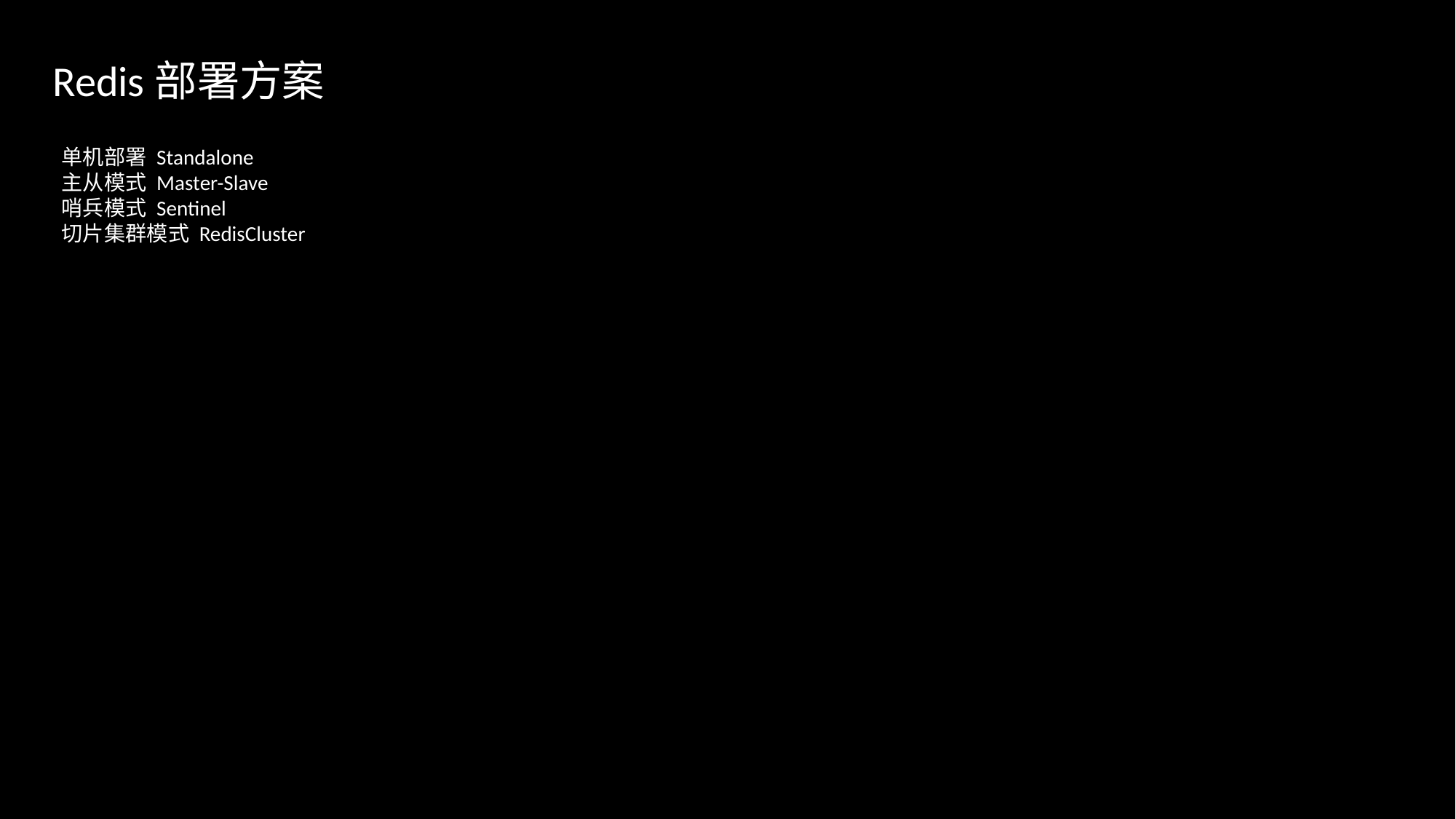

Redis部署方案
单机部署 Standalone
主从模式 Master-Slave
哨兵模式 Sentinel
切片集群模式 RedisCluster